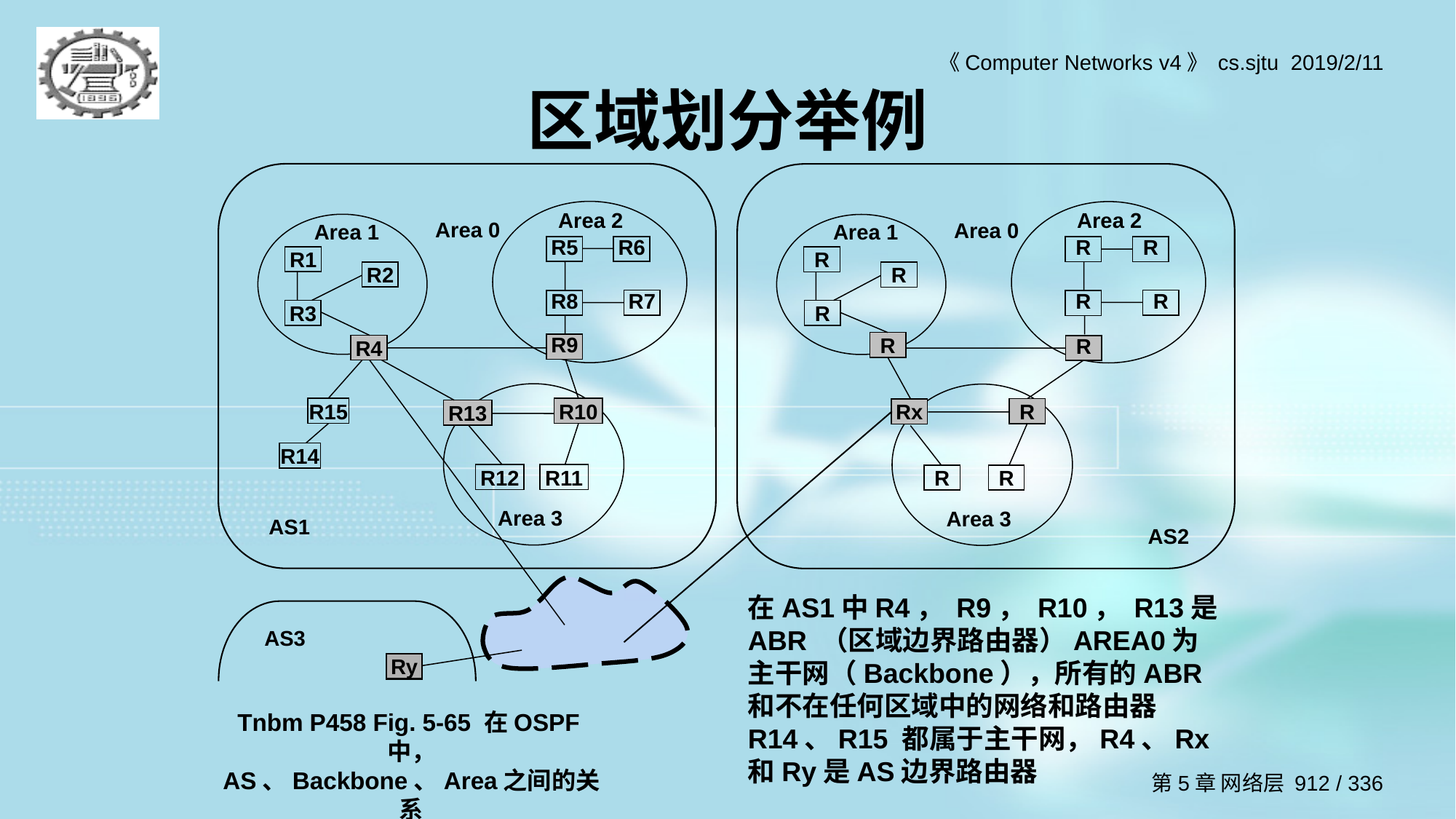

# 区域划分举例

Area 2
Area 0

Area 1
R5
R6
R1

R2

R7
R8
R3

R9
R4

R15
R10
R13

R14
R12
R11
Area 3
AS1

Area 2
Area 0

Area 1
R
R
R

R

R
R
R

R
R

R
Rx

R
R
Area 3
AS2

在AS1中R4， R9， R10， R13是ABR （区域边界路由器）AREA0为主干网（Backbone），所有的ABR和不在任何区域中的网络和路由器R14、R15 都属于主干网，R4、Rx和Ry是AS边界路由器

AS3
Ry

Tnbm P458 Fig. 5-65 在OSPF中，
AS、Backbone、Area之间的关系